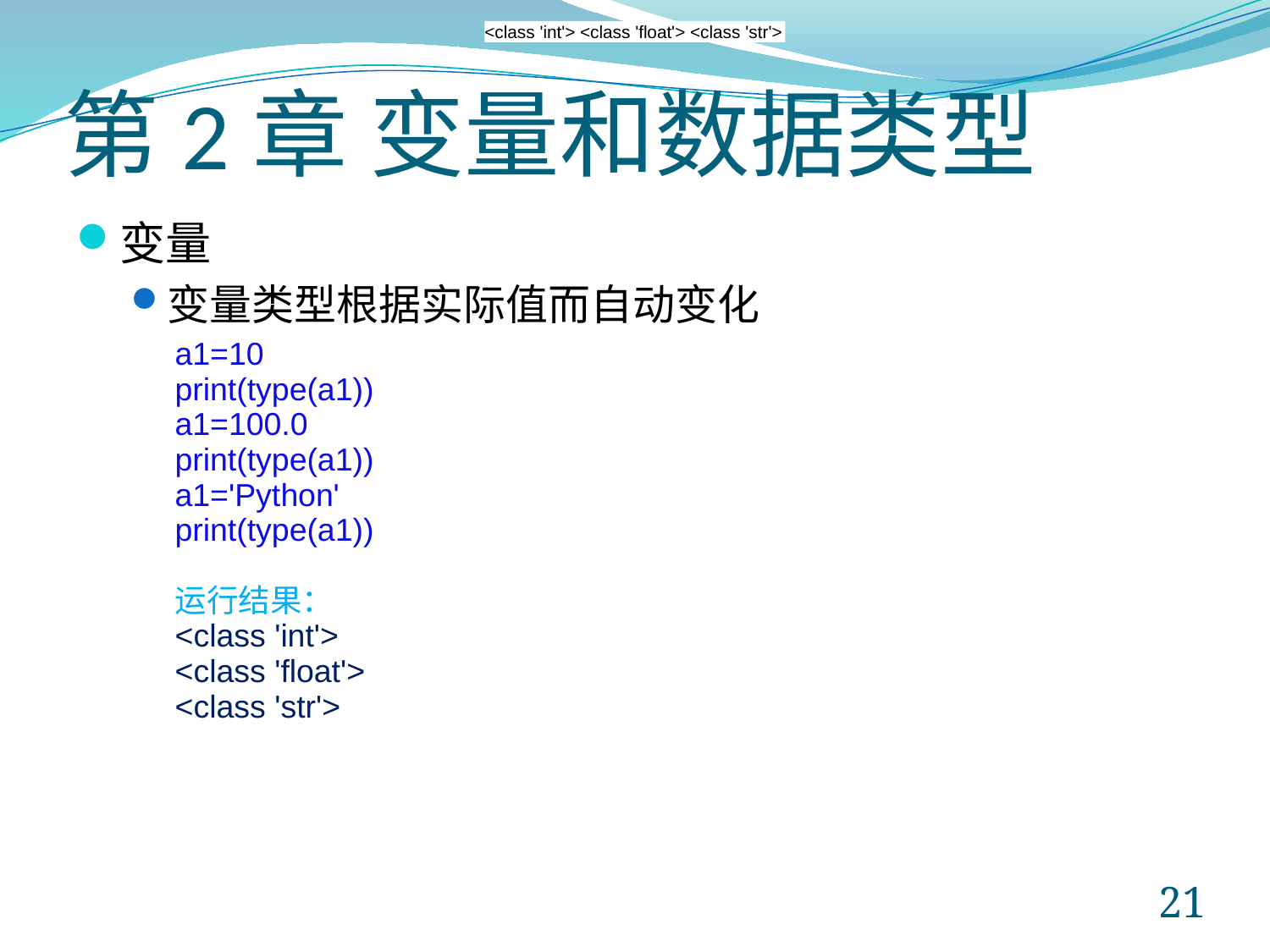

<class 'int'> <class 'float'> <class 'str'>
# 第2章 变量和数据类型
变量
变量类型根据实际值而自动变化

a1=10
print(type(a1))
a1=100.0
print(type(a1))
a1='Python'
print(type(a1))

运行结果：
<class 'int'>
<class 'float'>
<class 'str'>
21